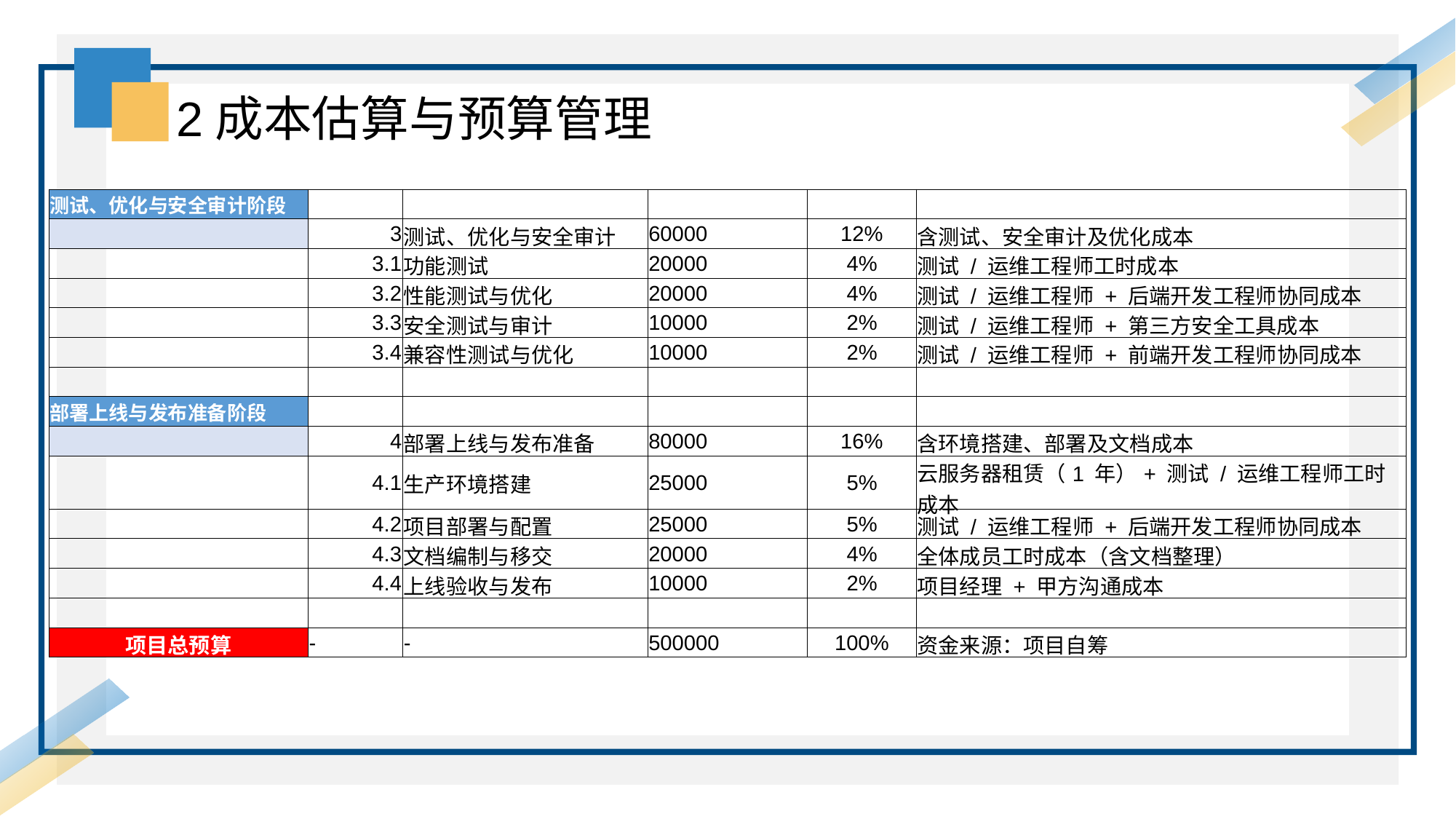

2成本估算与预算管理

| 测试、优化与安全审计阶段 |  |  |  |  |  |
| --- | --- | --- | --- | --- | --- |
|  | 3 | 测试、优化与安全审计 | 60000 | 12% | 含测试、安全审计及优化成本 |
|  | 3.1 | 功能测试 | 20000 | 4% | 测试 / 运维工程师工时成本 |
|  | 3.2 | 性能测试与优化 | 20000 | 4% | 测试 / 运维工程师 + 后端开发工程师协同成本 |
|  | 3.3 | 安全测试与审计 | 10000 | 2% | 测试 / 运维工程师 + 第三方安全工具成本 |
|  | 3.4 | 兼容性测试与优化 | 10000 | 2% | 测试 / 运维工程师 + 前端开发工程师协同成本 |
|  |  |  |  |  |  |
| 部署上线与发布准备阶段 |  |  |  |  |  |
|  | 4 | 部署上线与发布准备 | 80000 | 16% | 含环境搭建、部署及文档成本 |
|  | 4.1 | 生产环境搭建 | 25000 | 5% | 云服务器租赁（1 年）+ 测试 / 运维工程师工时成本 |
|  | 4.2 | 项目部署与配置 | 25000 | 5% | 测试 / 运维工程师 + 后端开发工程师协同成本 |
|  | 4.3 | 文档编制与移交 | 20000 | 4% | 全体成员工时成本（含文档整理） |
|  | 4.4 | 上线验收与发布 | 10000 | 2% | 项目经理 + 甲方沟通成本 |
|  |  |  |  |  |  |
| 项目总预算 | - | - | 500000 | 100% | 资金来源：项目自筹 |